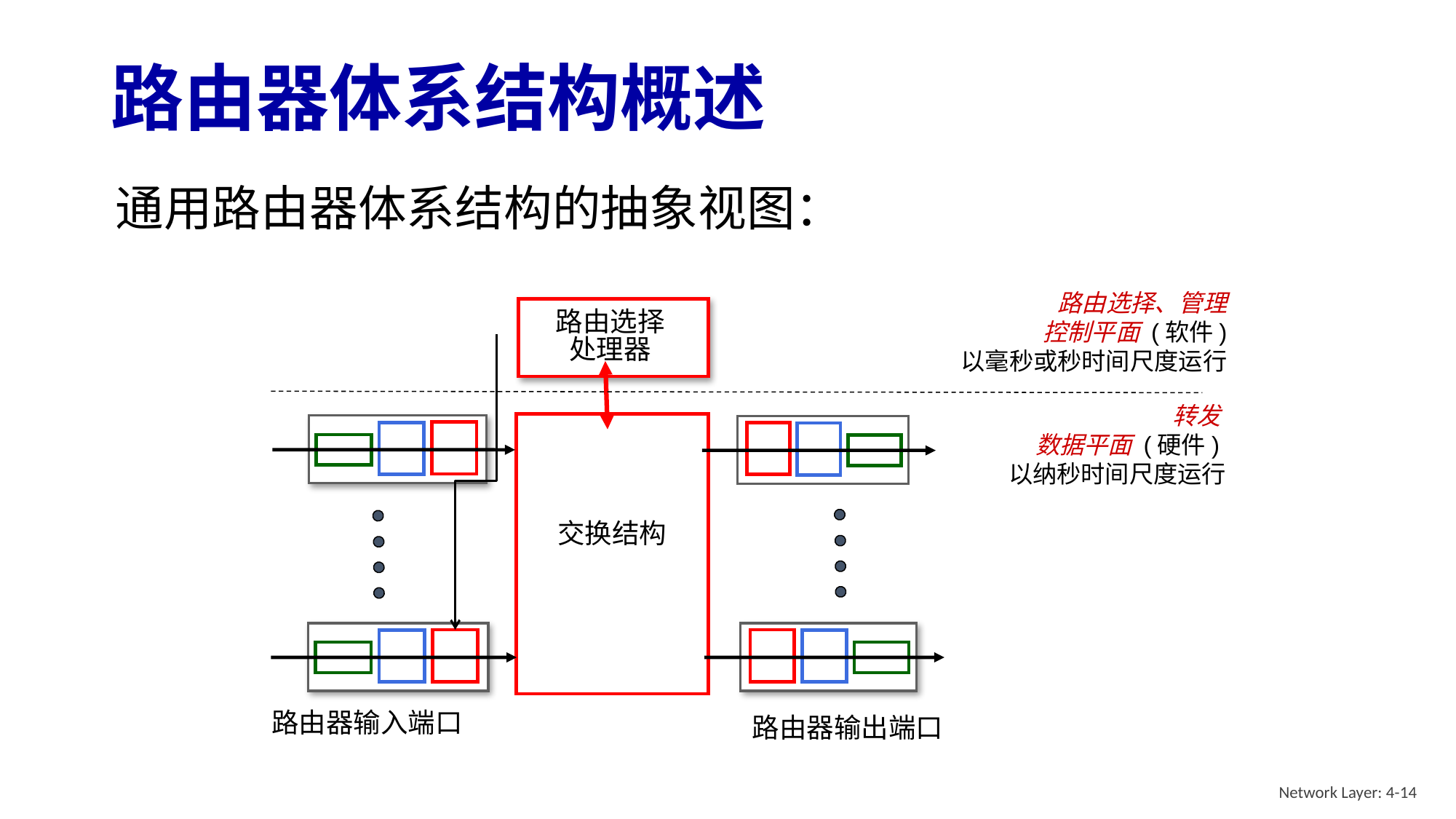

# 路由器体系结构概述
通用路由器体系结构的抽象视图：
路由选择、管理
控制平面 (软件)
以毫秒或秒时间尺度运行

路由选择
处理器

转发
数据平面 (硬件)
以纳秒时间尺度运行

交换结构

路由器输入端口
路由器输出端口
Network Layer: 4-14